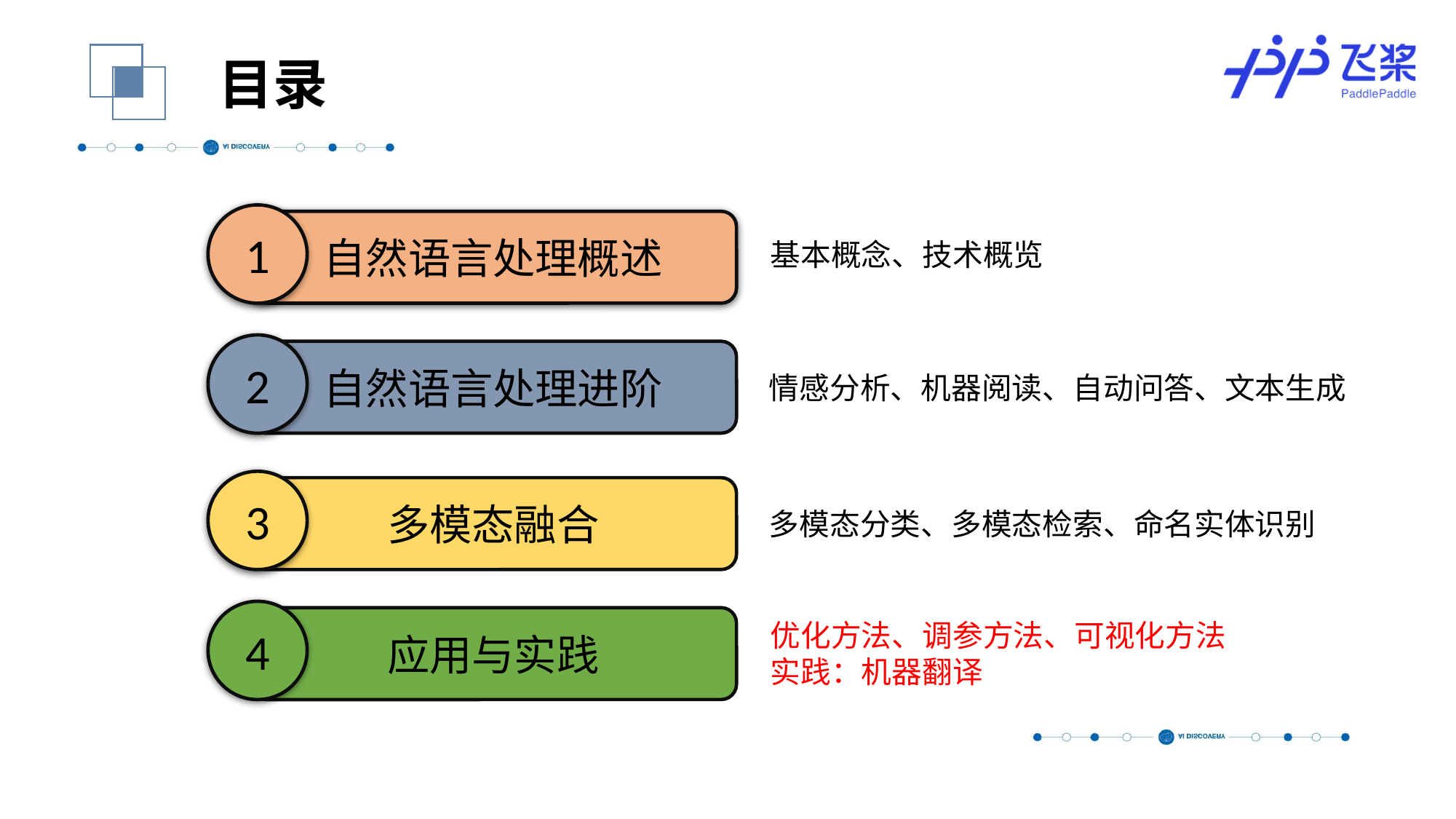

目录
1
自然语言处理概述
基本概念、技术概览
2
自然语言处理进阶
情感分析、机器阅读、自动问答、文本生成
3
多模态融合
多模态分类、多模态检索、命名实体识别
4
应用与实践
优化方法、调参方法、可视化方法
实践：机器翻译